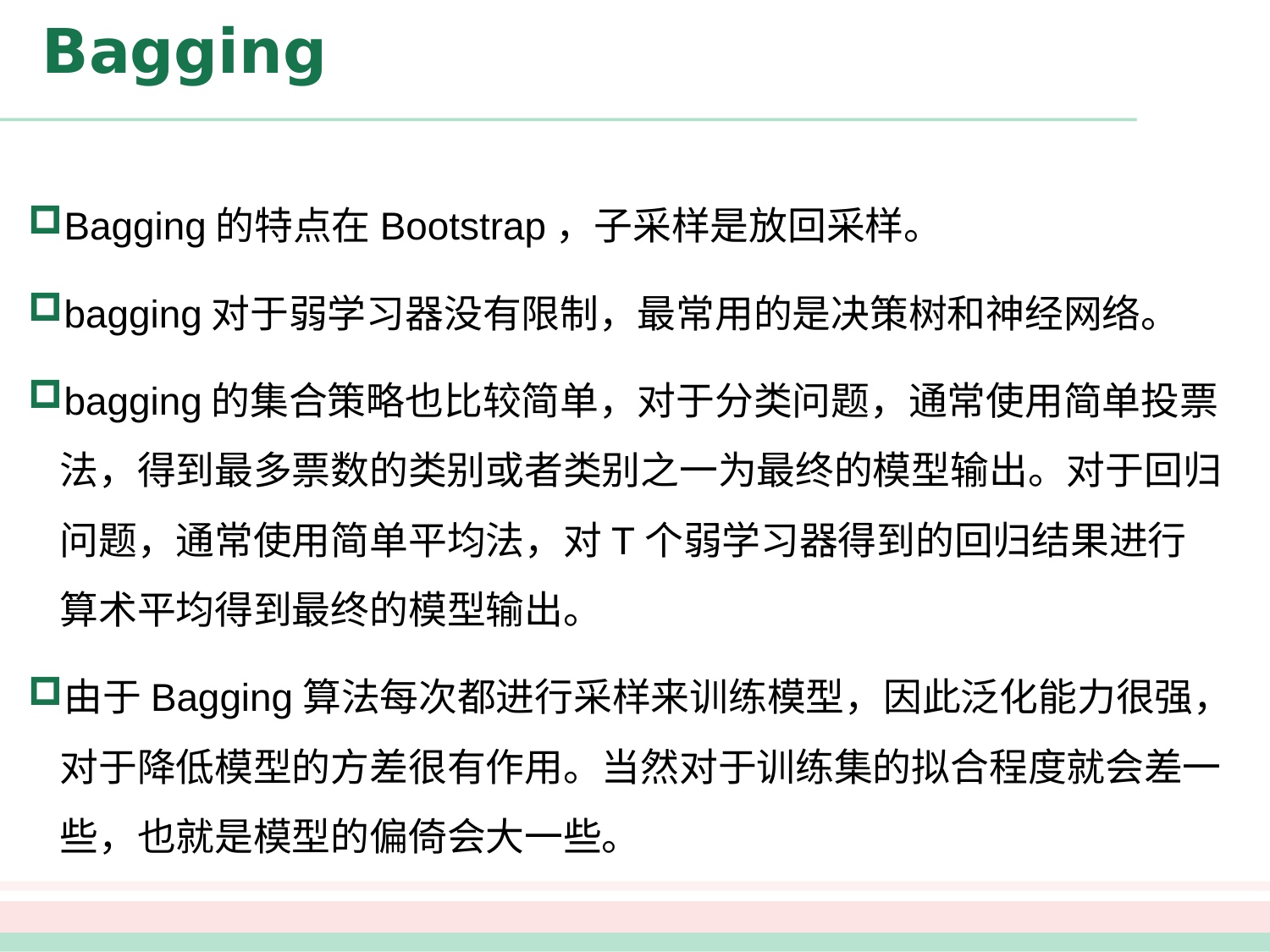

# Bagging
Bagging的特点在Bootstrap，子采样是放回采样。
bagging对于弱学习器没有限制，最常用的是决策树和神经网络。
bagging的集合策略也比较简单，对于分类问题，通常使用简单投票法，得到最多票数的类别或者类别之一为最终的模型输出。对于回归问题，通常使用简单平均法，对T个弱学习器得到的回归结果进行算术平均得到最终的模型输出。
由于Bagging算法每次都进行采样来训练模型，因此泛化能力很强，对于降低模型的方差很有作用。当然对于训练集的拟合程度就会差一些，也就是模型的偏倚会大一些。